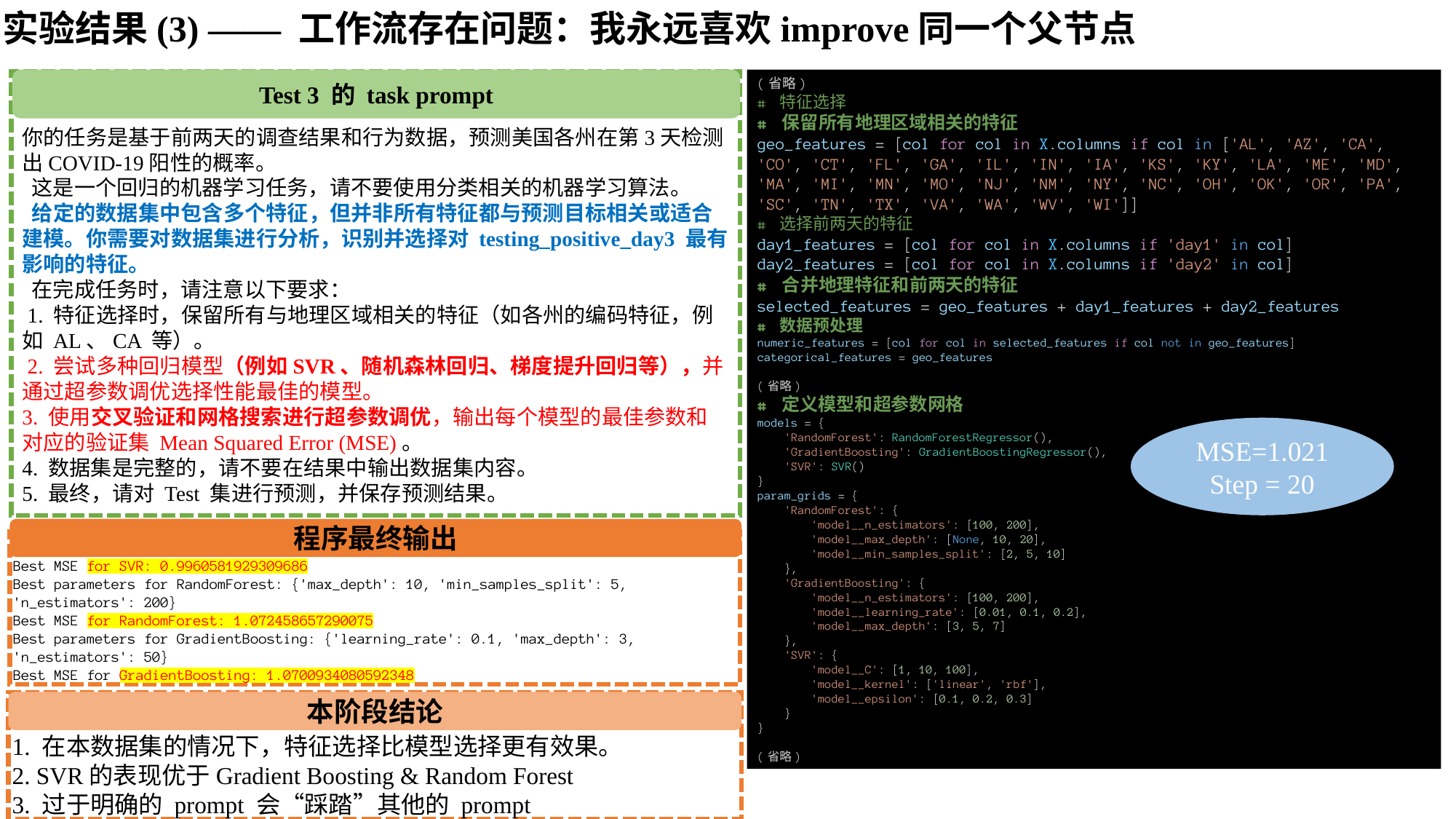

实验结果(3) —— 工作流存在问题：我永远喜欢improve同一个父节点
Test 3 的 task prompt
(省略)
# 特征选择
# 保留所有地理区域相关的特征
geo_features = [col for col in X.columns if col in ['AL', 'AZ', 'CA', 'CO', 'CT', 'FL', 'GA', 'IL', 'IN', 'IA', 'KS', 'KY', 'LA', 'ME', 'MD', 'MA', 'MI', 'MN', 'MO', 'NJ', 'NM', 'NY', 'NC', 'OH', 'OK', 'OR', 'PA', 'SC', 'TN', 'TX', 'VA', 'WA', 'WV', 'WI']]
# 选择前两天的特征
day1_features = [col for col in X.columns if 'day1' in col]
day2_features = [col for col in X.columns if 'day2' in col]
# 合并地理特征和前两天的特征
selected_features = geo_features + day1_features + day2_features
# 数据预处理
numeric_features = [col for col in selected_features if col not in geo_features]
categorical_features = geo_features
(省略)
# 定义模型和超参数网格
models = {
    'RandomForest': RandomForestRegressor(),
    'GradientBoosting': GradientBoostingRegressor(),
    'SVR': SVR()
}
param_grids = {
    'RandomForest': {
        'model__n_estimators': [100, 200],
        'model__max_depth': [None, 10, 20],
        'model__min_samples_split': [2, 5, 10]
    },
    'GradientBoosting': {
        'model__n_estimators': [100, 200],
        'model__learning_rate': [0.01, 0.1, 0.2],
        'model__max_depth': [3, 5, 7]
    },
    'SVR': {
        'model__C': [1, 10, 100],
        'model__kernel': ['linear', 'rbf'],
        'model__epsilon': [0.1, 0.2, 0.3]
    }
}
(省略)

你的任务是基于前两天的调查结果和行为数据，预测美国各州在第3天检测出COVID-19阳性的概率。
 这是一个回归的机器学习任务，请不要使用分类相关的机器学习算法。
 给定的数据集中包含多个特征，但并非所有特征都与预测目标相关或适合建模。你需要对数据集进行分析，识别并选择对 testing_positive_day3 最有影响的特征。
 在完成任务时，请注意以下要求：
 1. 特征选择时，保留所有与地理区域相关的特征（如各州的编码特征，例如 AL、CA 等）。
 2. 尝试多种回归模型（例如SVR、随机森林回归、梯度提升回归等），并通过超参数调优选择性能最佳的模型。
3. 使用交叉验证和网格搜索进行超参数调优，输出每个模型的最佳参数和对应的验证集 Mean Squared Error (MSE)。
4. 数据集是完整的，请不要在结果中输出数据集内容。
5. 最终，请对 Test 集进行预测，并保存预测结果。
MSE=1.021
Step = 20
程序最终输出

Best MSE for SVR: 0.9960581929309686
Best parameters for RandomForest: {'max_depth': 10, 'min_samples_split': 5, 'n_estimators': 200}
Best MSE for RandomForest: 1.072458657290075
Best parameters for GradientBoosting: {'learning_rate': 0.1, 'max_depth': 3, 'n_estimators': 50}
Best MSE for GradientBoosting: 1.0700934080592348
本阶段结论

1. 在本数据集的情况下，特征选择比模型选择更有效果。
2. SVR的表现优于Gradient Boosting & Random Forest
3. 过于明确的 prompt 会“踩踏”其他的 prompt